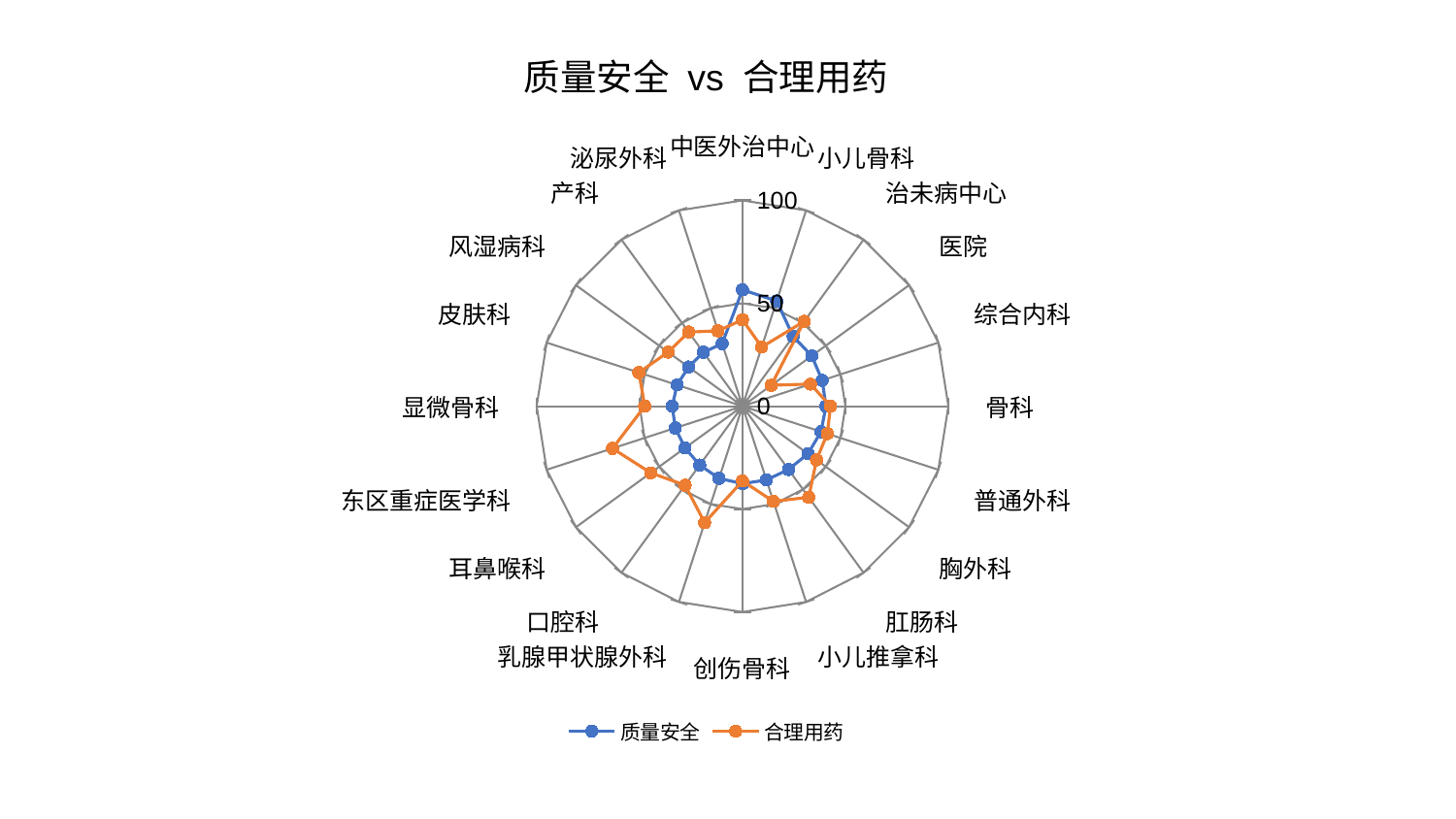

### Chart: 质量安全 vs 合理用药

| Category | 质量安全 | 合理用药 |
|---|---|---|
| 中医外治中心 | 56.56414514077342 | 42.00956243448245 |
| 小儿骨科 | 53.754181145553524 | 30.229221519813677 |
| 治未病中心 | 41.90768816203105 | 50.93203341501092 |
| 医院 | 41.58694432647546 | 17.269467774870343 |
| 综合内科 | 40.69130485745192 | 34.709190900565055 |
| 骨科 | 40.5412878575252 | 42.77888543511142 |
| 普通外科 | 40.11895873913442 | 43.30113219178203 |
| 胸外科 | 39.313048555478716 | 44.45350691827492 |
| 肛肠科 | 38.02662875255963 | 54.74370149963262 |
| 小儿推拿科 | 37.68123077260476 | 48.64600182532969 |
| 创伤骨科 | 37.65056864110018 | 36.35326670576586 |
| 乳腺甲状腺外科 | 36.86971765090546 | 59.51042030712701 |
| 口腔科 | 35.37493209040227 | 47.4677593982833 |
| 耳鼻喉科 | 34.54365606264152 | 55.108491997072505 |
| 东区重症医学科 | 34.31546220830878 | 66.40275853204902 |
| 显微骨科 | 34.15394181638153 | 47.489761283376865 |
| 皮肤科 | 33.411414116961126 | 52.945435927645036 |
| 风湿病科 | 32.383968721184694 | 44.69885344595647 |
| 产科 | 32.37715281971781 | 44.5106519131521 |
| 泌尿外科 | 31.9445036973644 | 38.49346018834303 |
8